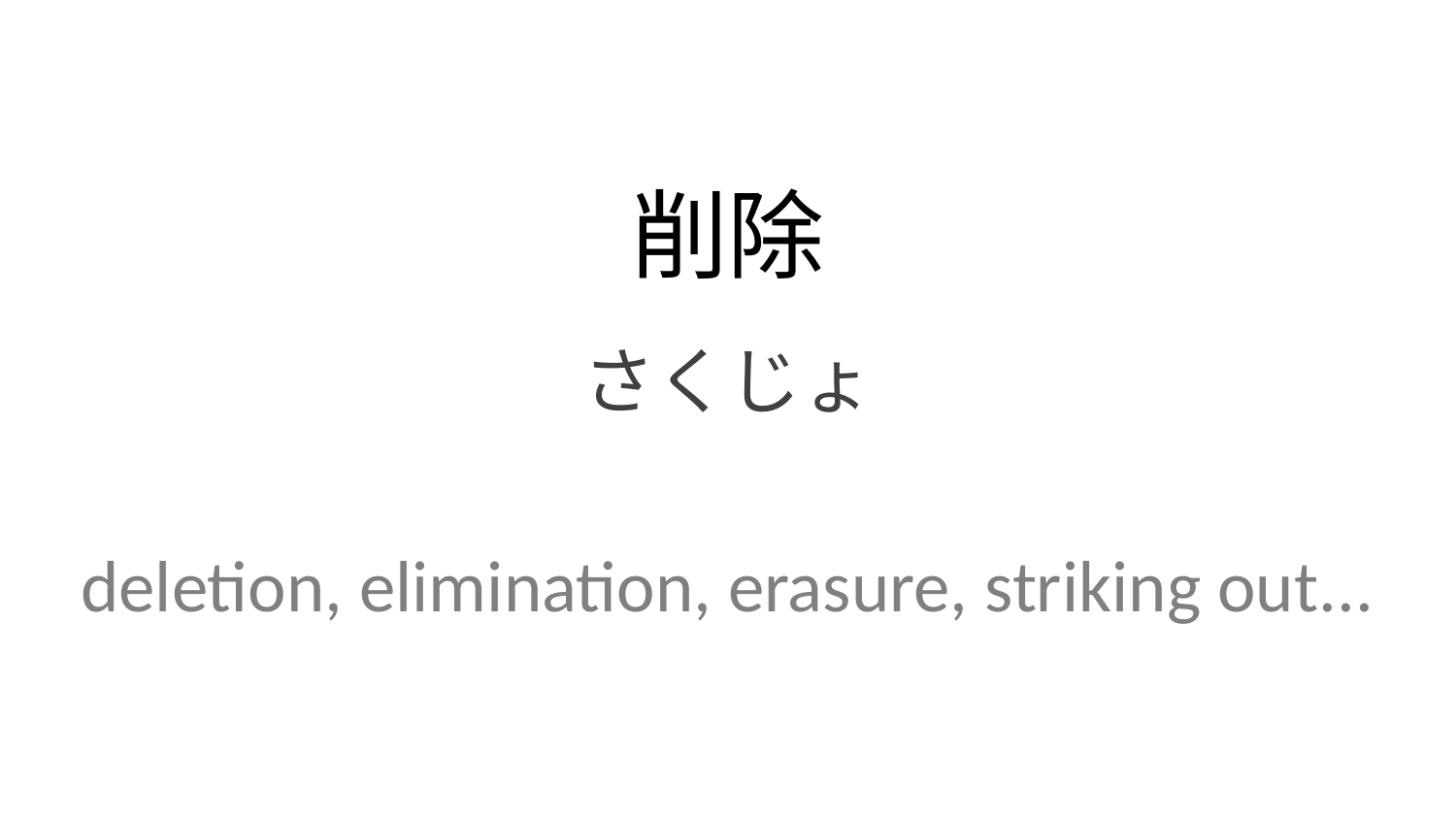

削除

さくじょ
deletion, elimination, erasure, striking out...